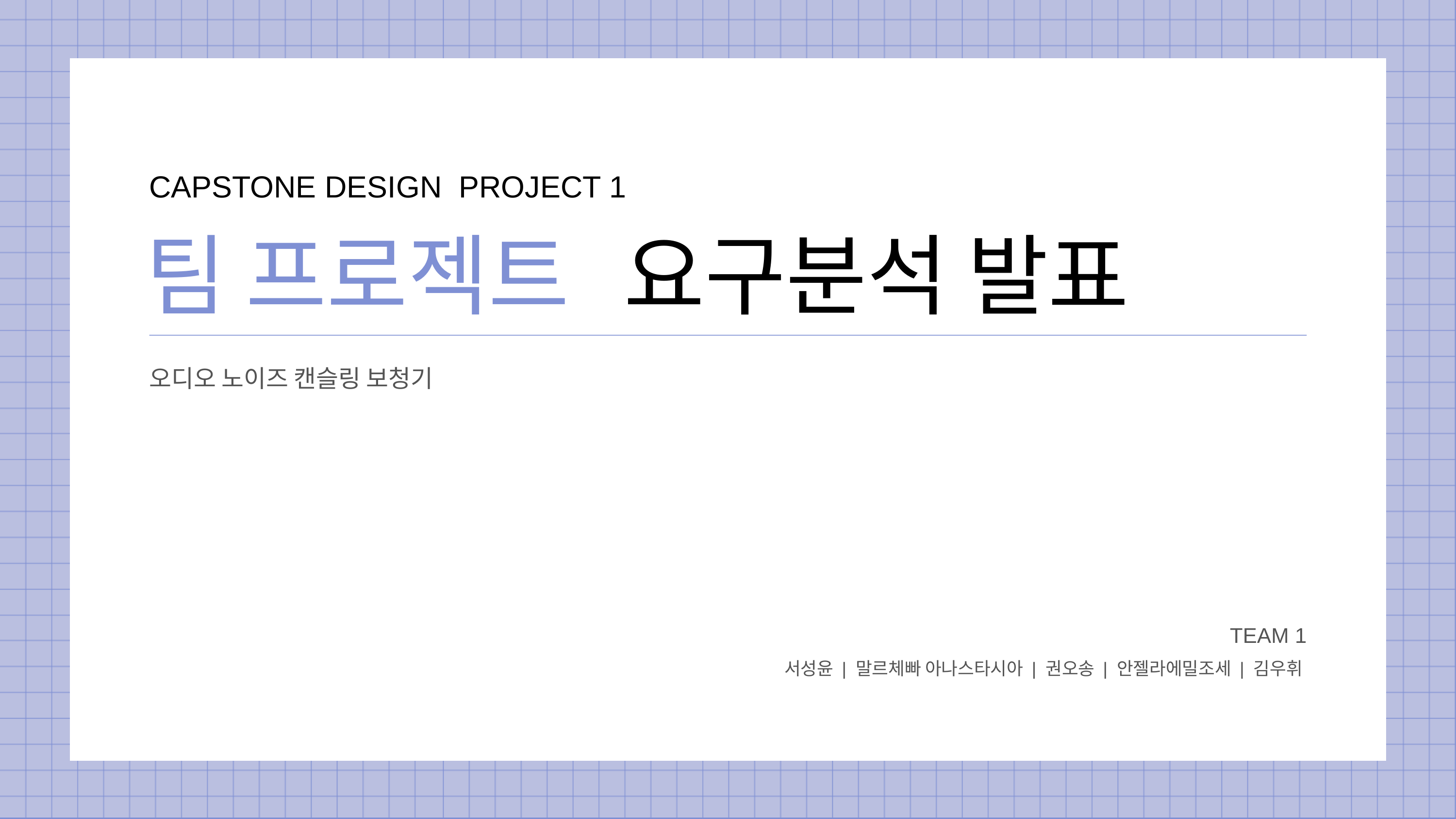

CAPSTONE DESIGN  PROJECT 1
팀 프로젝트
요구분석 발표

오디오 노이즈 캔슬링 보청기
TEAM 1
서성윤 | 말르체빠 아나스타시아 | 권오송 | 안젤라에밀조세 | 김우휘